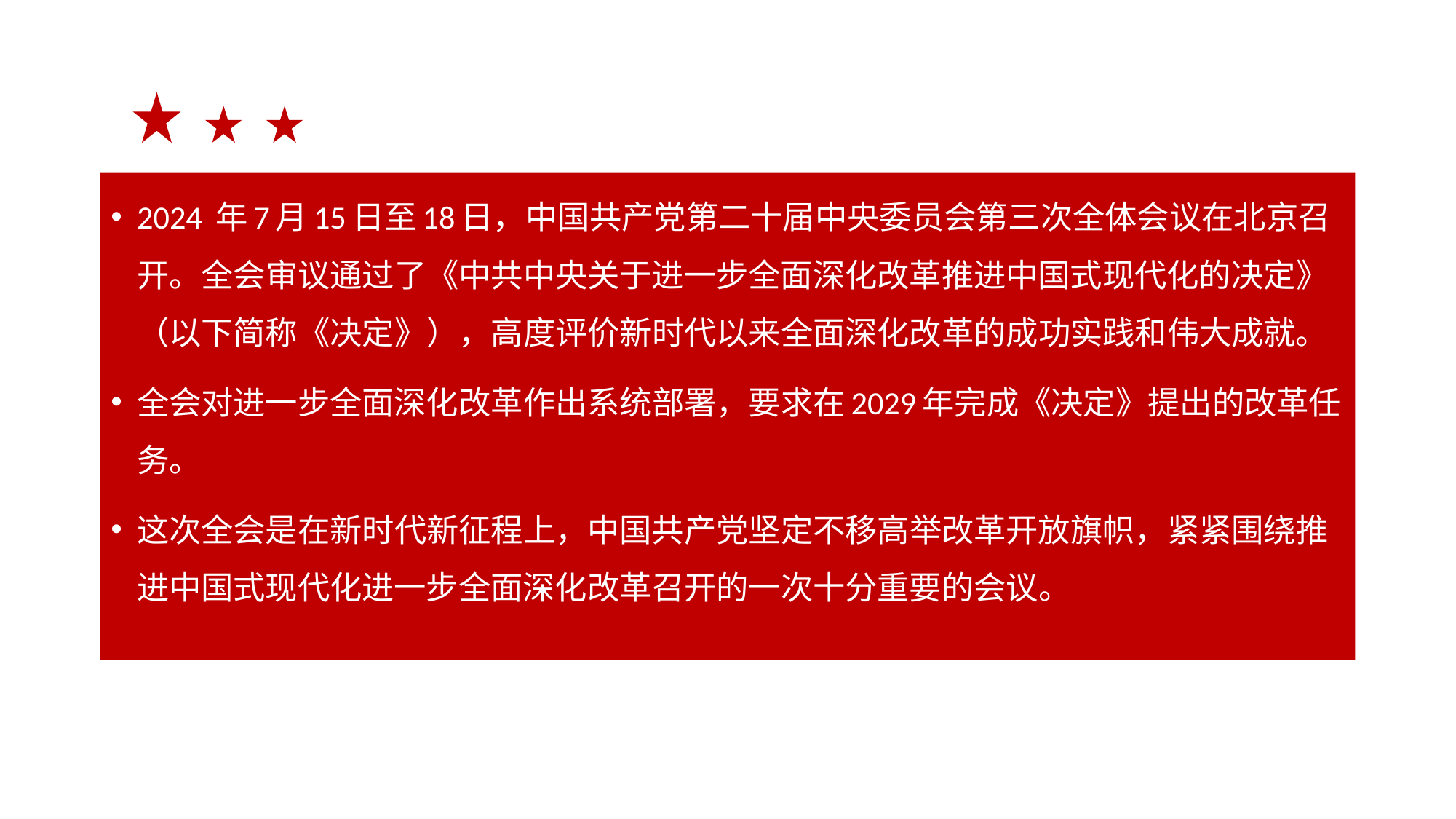

2024 年7月15日至18日，中国共产党第二十届中央委员会第三次全体会议在北京召开。全会审议通过了《中共中央关于进一步全面深化改革推进中国式现代化的决定》（以下简称《决定》），高度评价新时代以来全面深化改革的成功实践和伟大成就。
全会对进一步全面深化改革作出系统部署，要求在2029年完成《决定》提出的改革任务。
这次全会是在新时代新征程上，中国共产党坚定不移高举改革开放旗帜，紧紧围绕推进中国式现代化进一步全面深化改革召开的一次十分重要的会议。